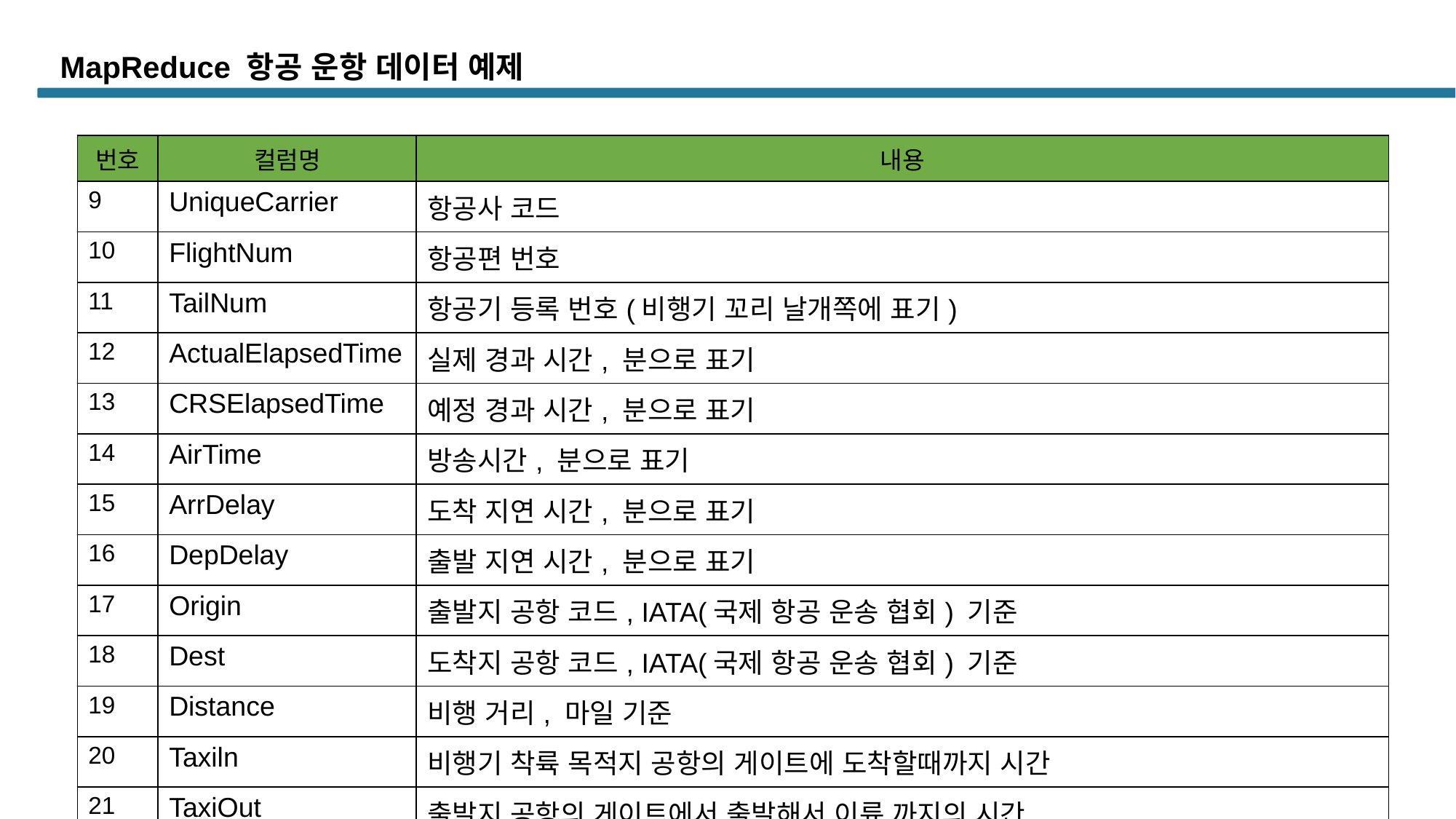

# MapReduce 항공 운항 데이터 예제
| 번호 | 컬럼명 | 내용 |
| --- | --- | --- |
| 9 | UniqueCarrier | 항공사 코드 |
| 10 | FlightNum | 항공편 번호 |
| 11 | TailNum | 항공기 등록 번호(비행기 꼬리 날개쪽에 표기) |
| 12 | ActualElapsedTime | 실제 경과 시간, 분으로 표기 |
| 13 | CRSElapsedTime | 예정 경과 시간, 분으로 표기 |
| 14 | AirTime | 방송시간, 분으로 표기 |
| 15 | ArrDelay | 도착 지연 시간, 분으로 표기 |
| 16 | DepDelay | 출발 지연 시간, 분으로 표기 |
| 17 | Origin | 출발지 공항 코드, IATA(국제 항공 운송 협회) 기준 |
| 18 | Dest | 도착지 공항 코드, IATA(국제 항공 운송 협회) 기준 |
| 19 | Distance | 비행 거리, 마일 기준 |
| 20 | Taxiln | 비행기 착륙 목적지 공항의 게이트에 도착할때까지 시간 |
| 21 | TaxiOut | 출발지 공항의 게이트에서 출발해서 이륙 까지의 시간 |
| 22 | Cancelled | 비행 취소 여부 --> 1: 예, 0: 아니오 |